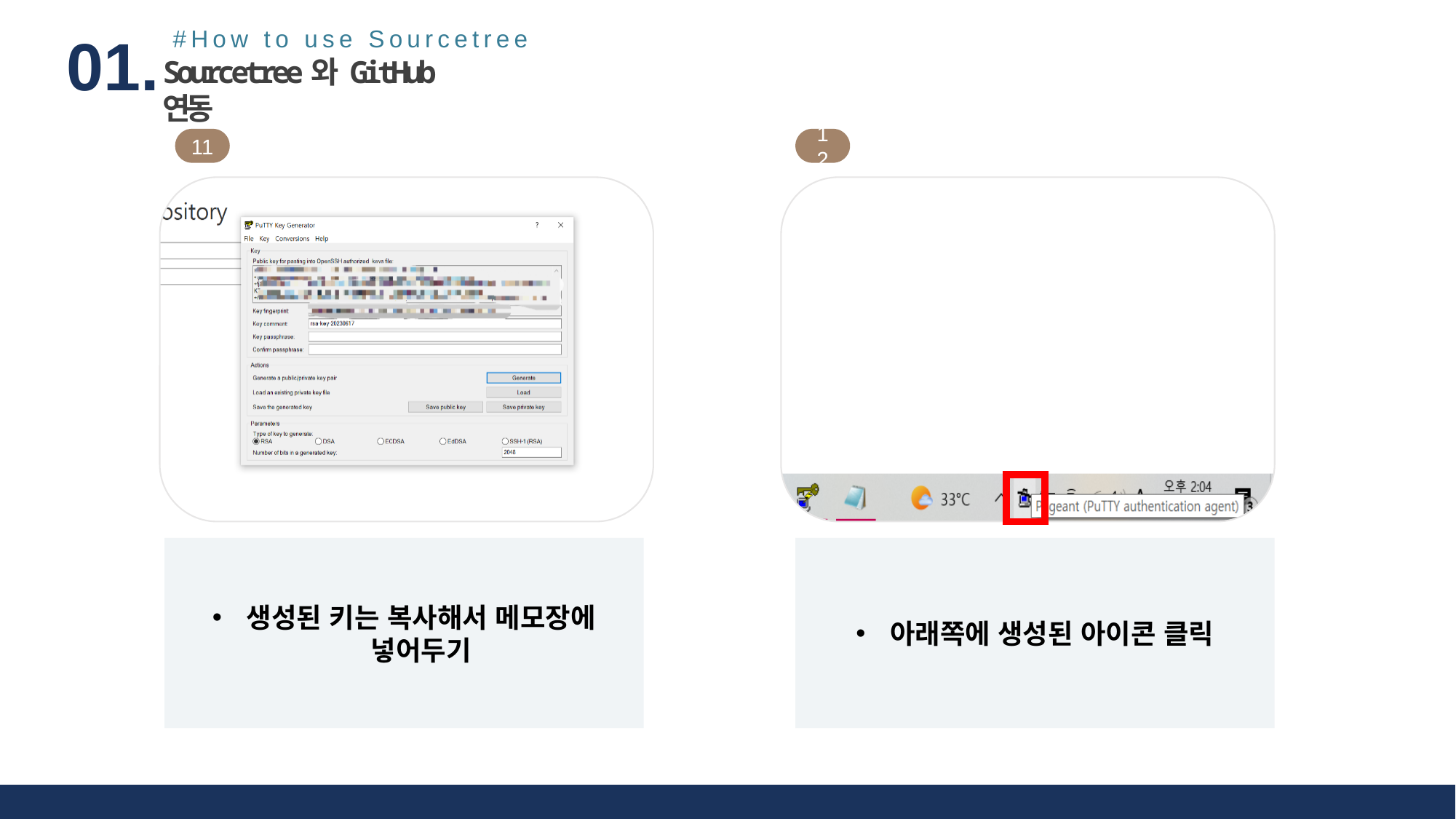

#How to use Sourcetree
01.
Sourcetree와 GitHub 연동
12

11

생성된 키는 복사해서 메모장에 넣어두기
아래쪽에 생성된 아이콘 클릭